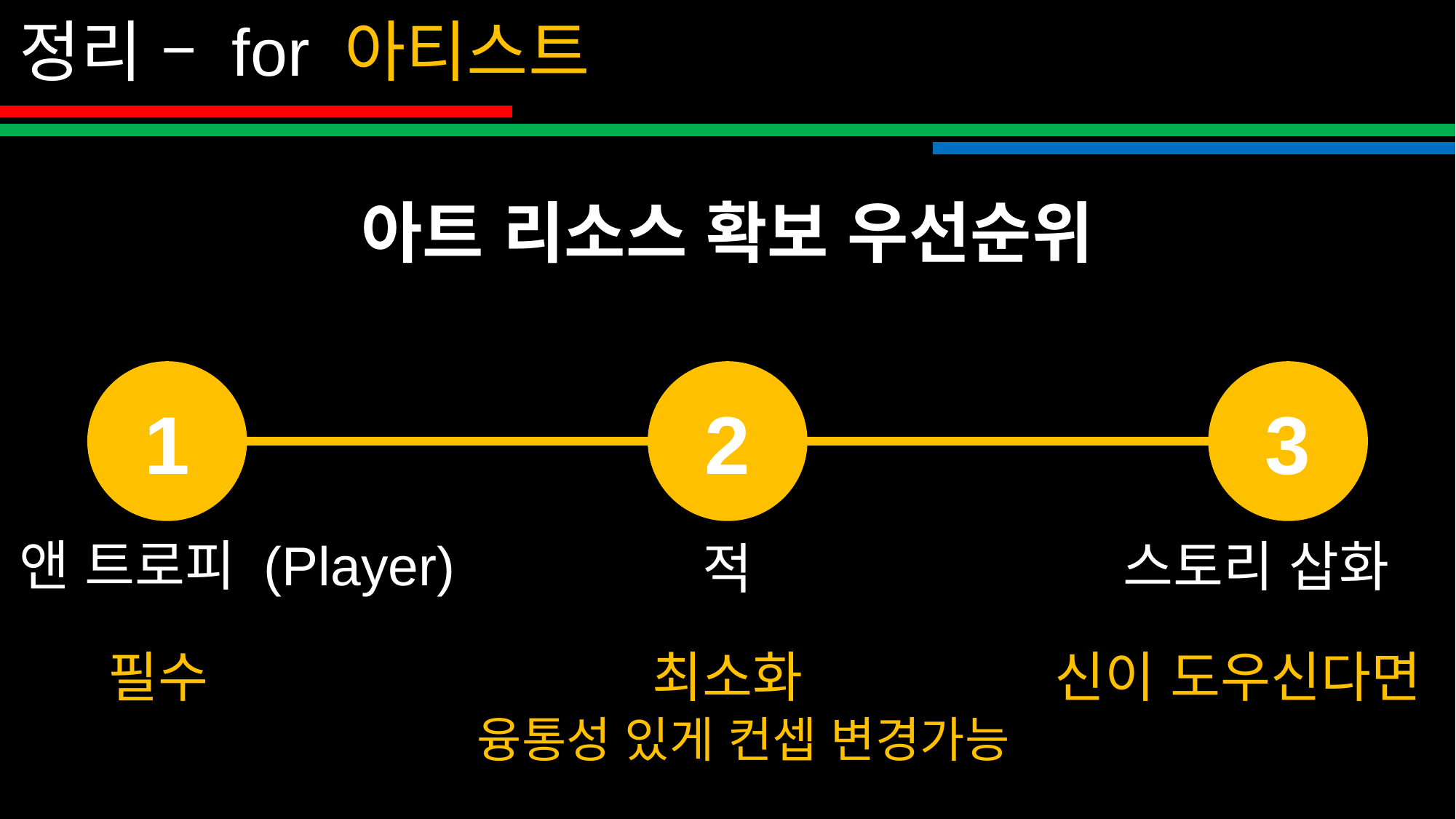

정리 – for 아티스트

아트 리소스 확보 우선순위
1
2
3
앤 트로피 (Player)
스토리 삽화
적
탄창 용량
+2
신이 도우신다면
최소화
필수
융통성 있게 컨셉 변경가능